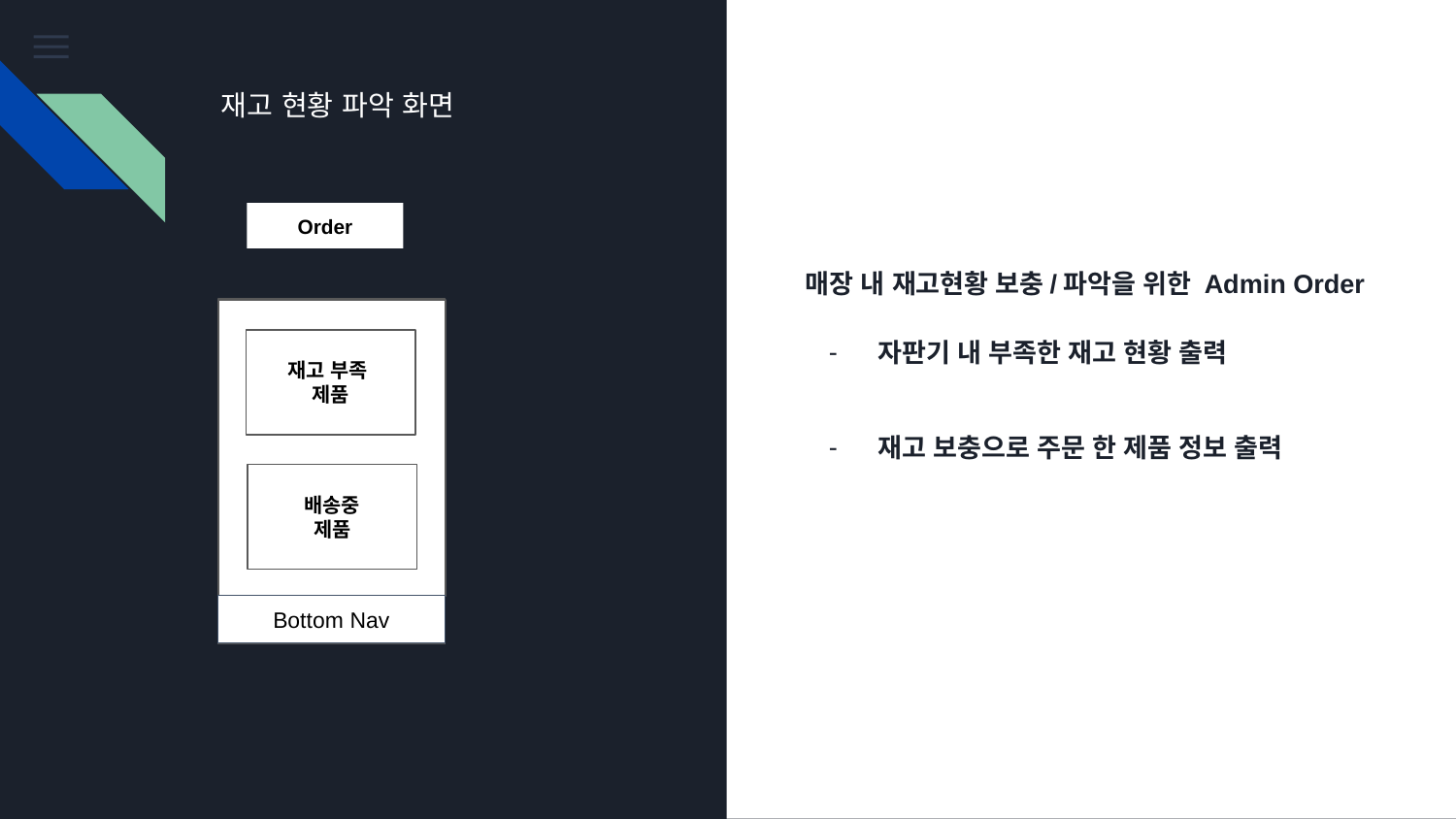

재고 현황 파악 화면

Order
매장 내 재고현황 보충/파악을 위한 Admin Order
자판기 내 부족한 재고 현황 출력
재고 보충으로 주문 한 제품 정보 출력

재고 부족
제품
배송중
제품
Bottom Nav